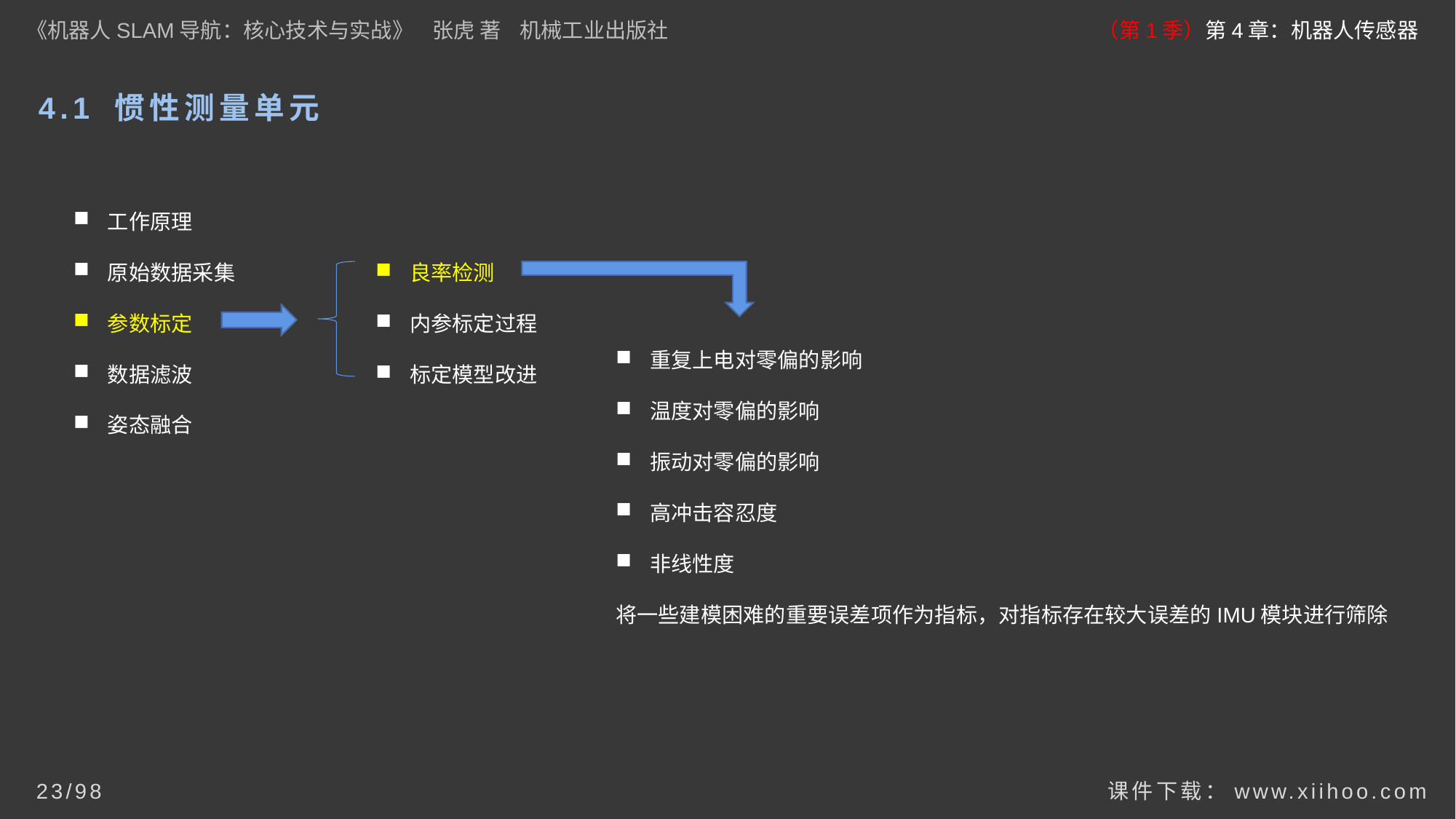

《机器人SLAM导航：核心技术与实战》    张虎 著    机械工业出版社
（第1季）第4章：机器人传感器
# 4.1 惯性测量单元
工作原理
原始数据采集
参数标定
数据滤波
姿态融合
良率检测
内参标定过程
标定模型改进

重复上电对零偏的影响
温度对零偏的影响
振动对零偏的影响
高冲击容忍度
非线性度
将一些建模困难的重要误差项作为指标，对指标存在较大误差的IMU模块进行筛除
课件下载：www.xiihoo.com
23/98